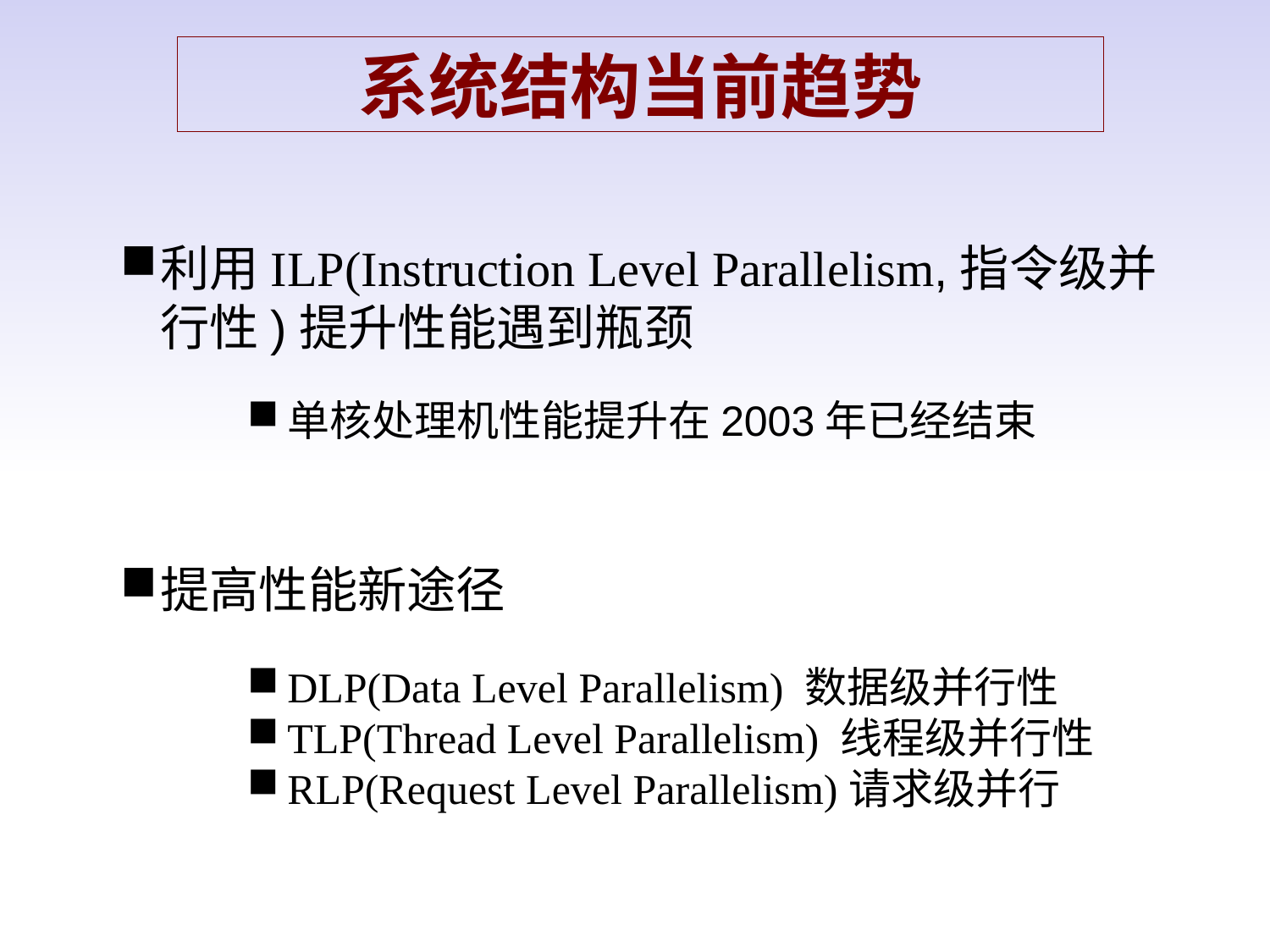

系统结构当前趋势
利用ILP(Instruction Level Parallelism,指令级并行性)提升性能遇到瓶颈

单核处理机性能提升在2003年已经结束

提高性能新途径

DLP(Data Level Parallelism) 数据级并行性
TLP(Thread Level Parallelism) 线程级并行性
RLP(Request Level Parallelism)请求级并行